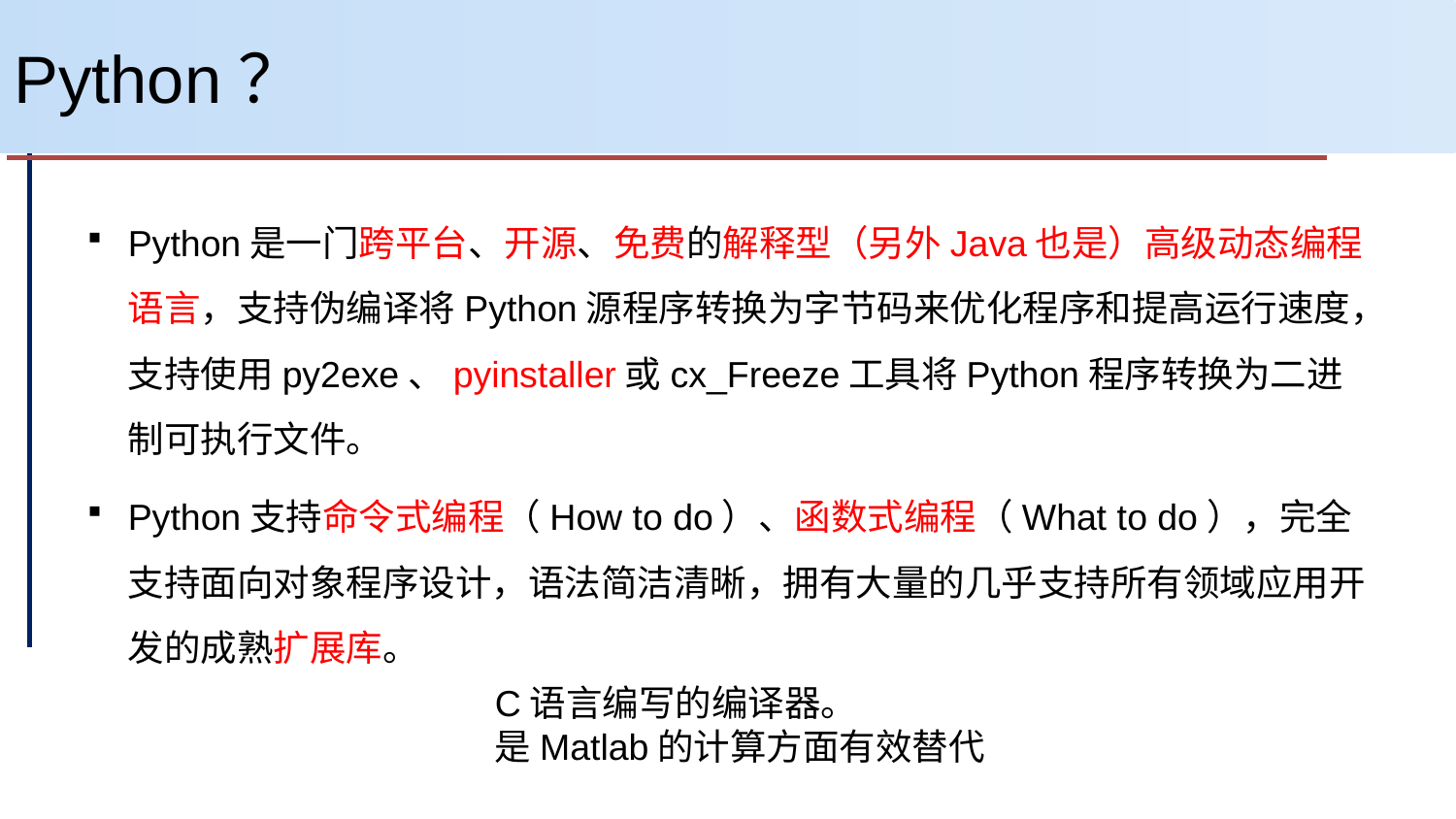

# Python？
Python是一门跨平台、开源、免费的解释型（另外Java也是）高级动态编程语言，支持伪编译将Python源程序转换为字节码来优化程序和提高运行速度，支持使用py2exe、pyinstaller或cx_Freeze工具将Python程序转换为二进制可执行文件。
Python支持命令式编程（How to do）、函数式编程（What to do），完全支持面向对象程序设计，语法简洁清晰，拥有大量的几乎支持所有领域应用开发的成熟扩展库。
C语言编写的编译器。
是Matlab的计算方面有效替代